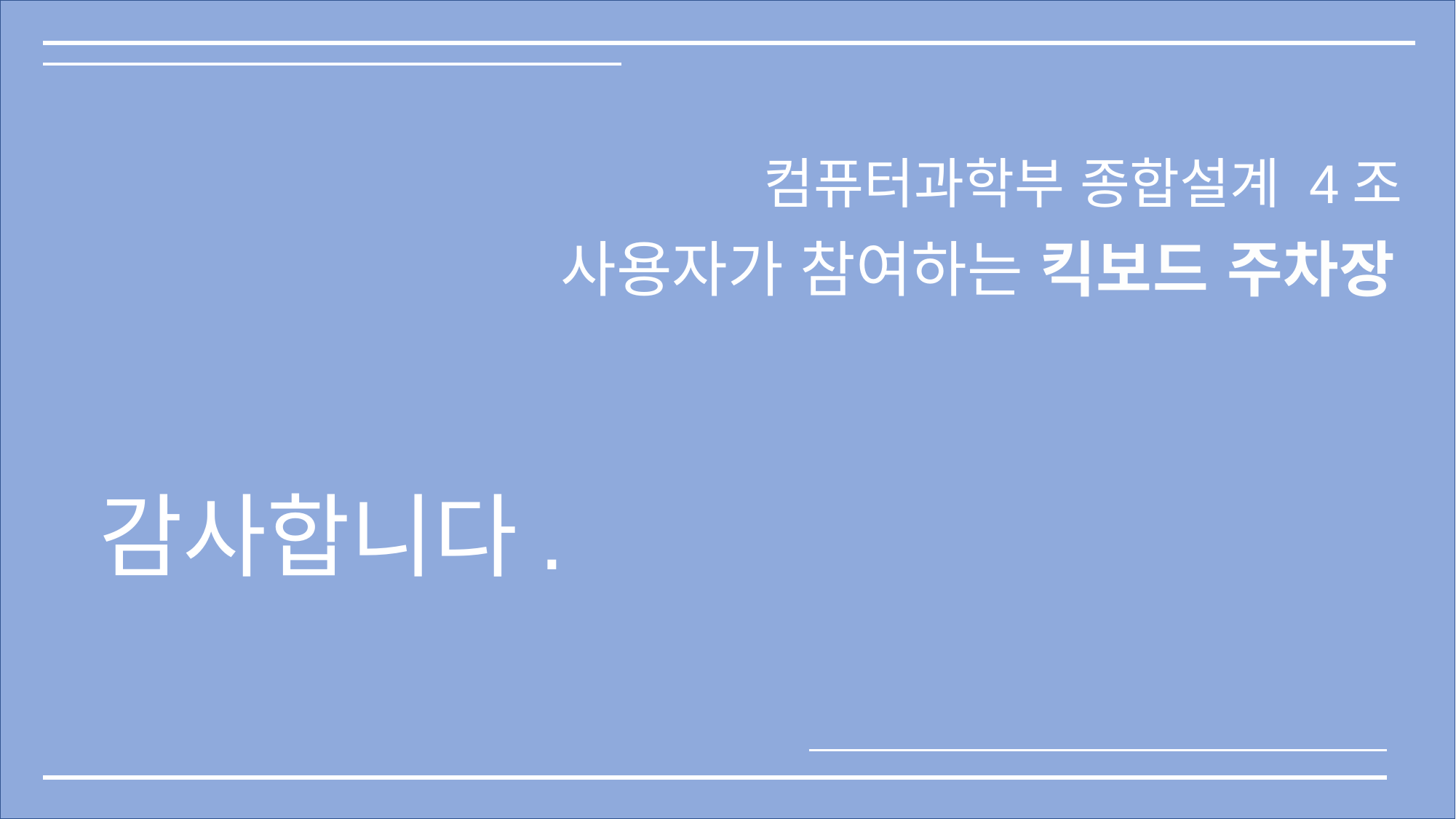

컴퓨터과학부 종합설계 4조
사용자가 참여하는 킥보드 주차장
감사합니다.